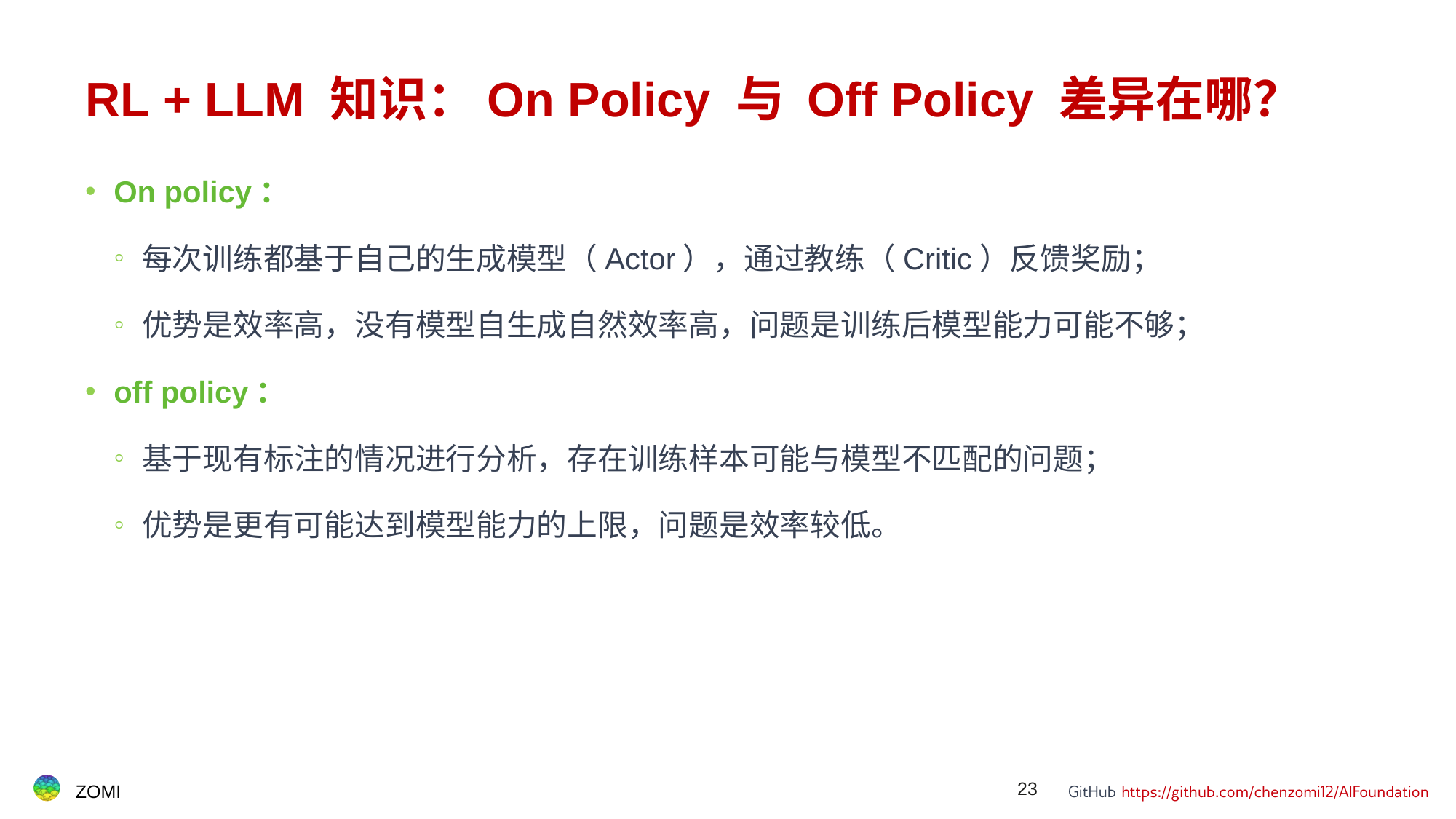

# RL + LLM 知识：On Policy 与 Off Policy 差异在哪？
On policy：
每次训练都基于自己的生成模型（Actor），通过教练（Critic）反馈奖励；
优势是效率高，没有模型自生成自然效率高，问题是训练后模型能力可能不够；
off policy：
基于现有标注的情况进行分析，存在训练样本可能与模型不匹配的问题；
优势是更有可能达到模型能力的上限，问题是效率较低。